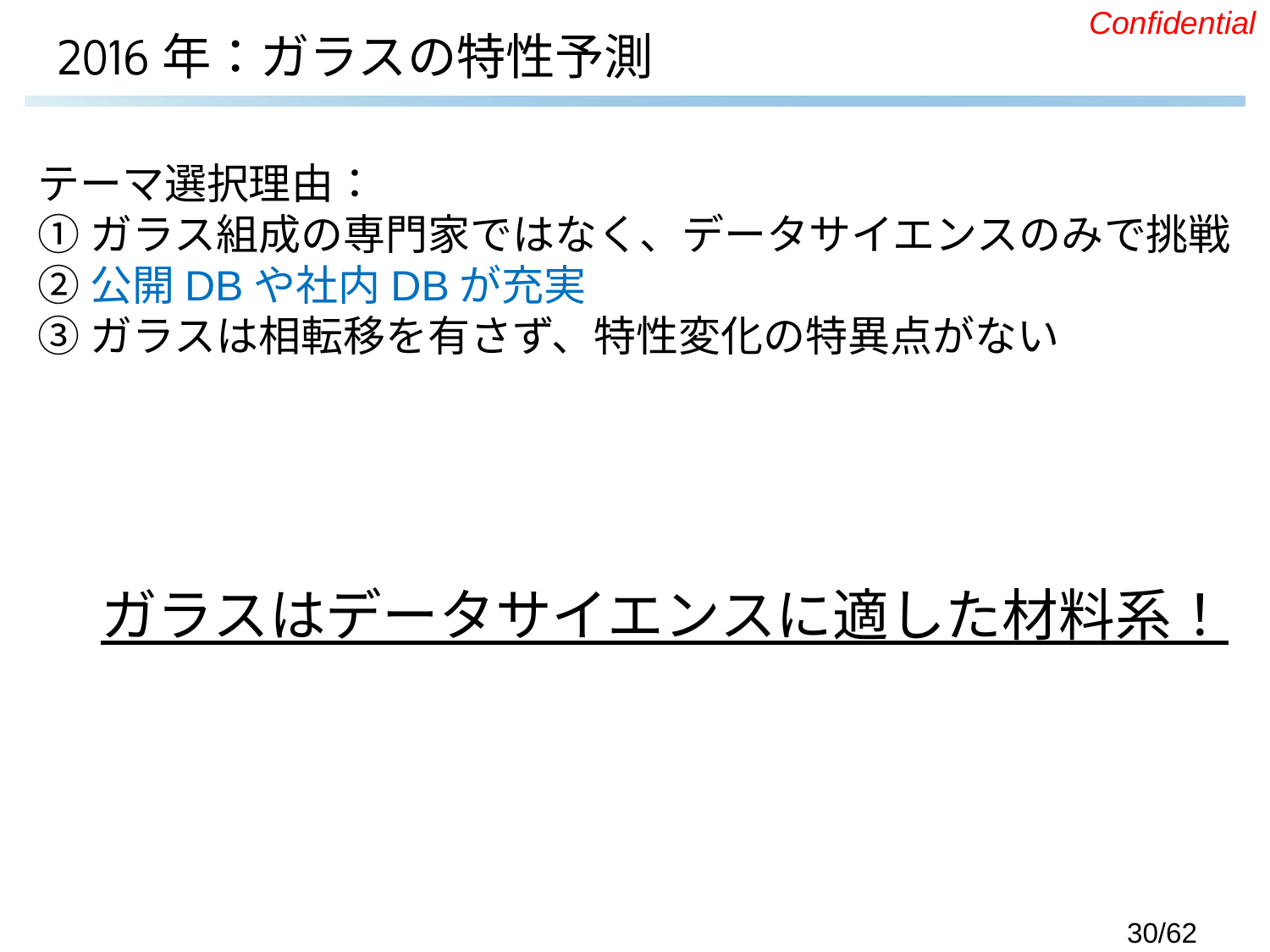

# 2016年：ガラスの特性予測
テーマ選択理由：
①ガラス組成の専門家ではなく、データサイエンスのみで挑戦
②公開DBや社内DBが充実
③ガラスは相転移を有さず、特性変化の特異点がない
ガラスはデータサイエンスに適した材料系！